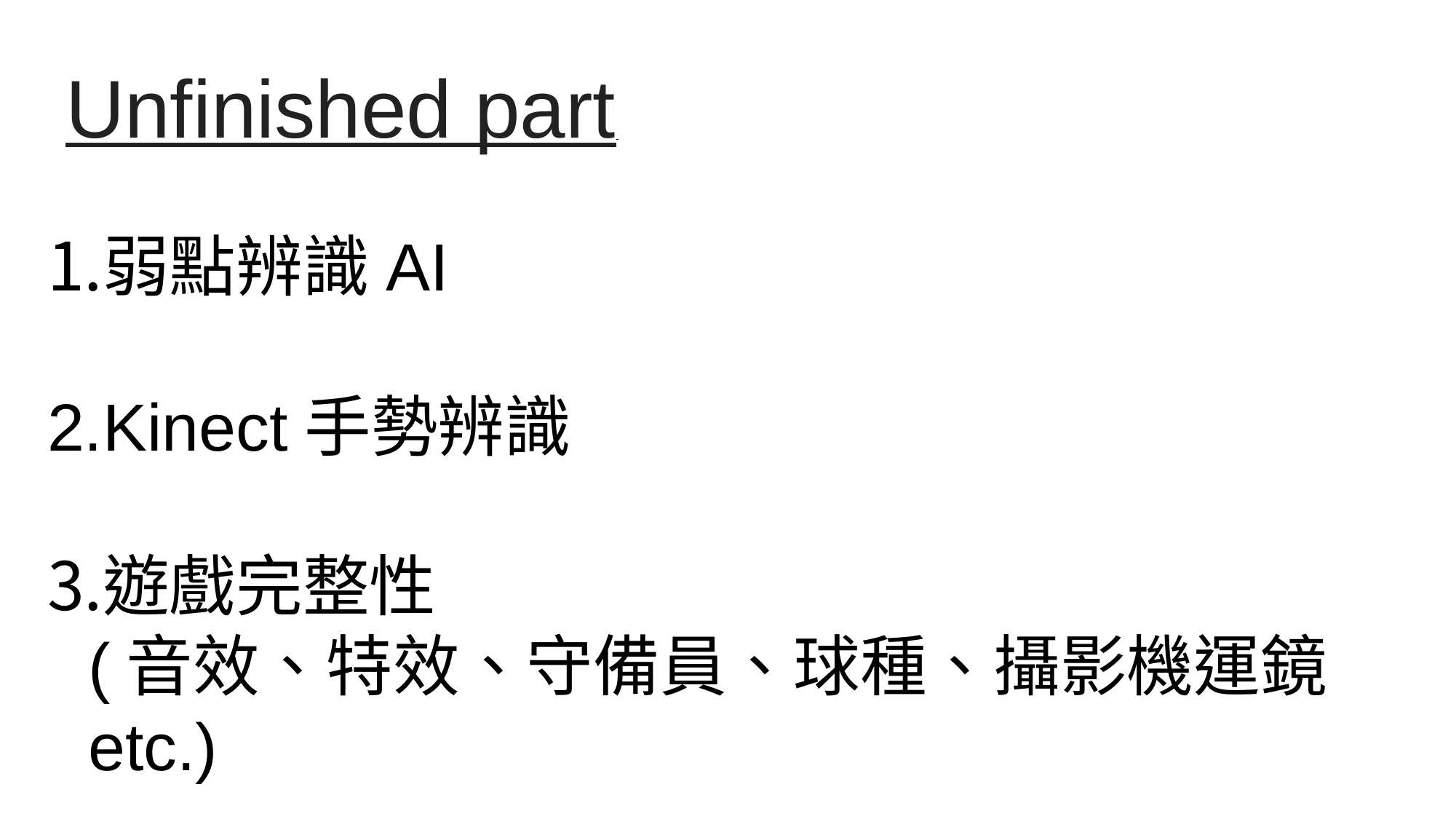

Unfinished part
弱點辨識AI

Kinect手勢辨識

遊戲完整性
(音效、特效、守備員、球種、攝影機運鏡 etc.)